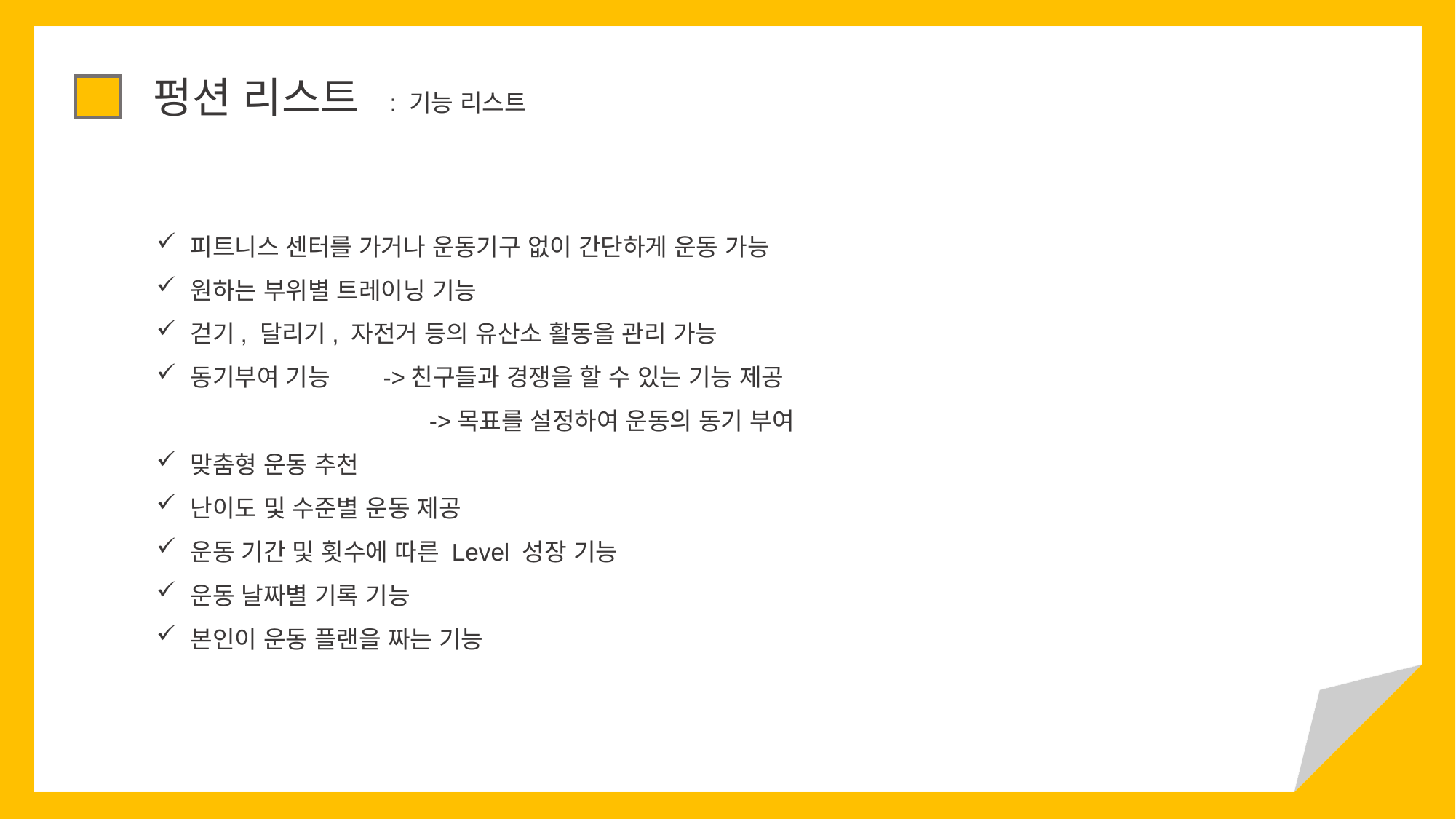

펑션 리스트

: 기능 리스트
피트니스 센터를 가거나 운동기구 없이 간단하게 운동 가능
원하는 부위별 트레이닝 기능
걷기, 달리기, 자전거 등의 유산소 활동을 관리 가능
동기부여 기능       ->친구들과 경쟁을 할 수 있는 기능 제공
	->목표를 설정하여 운동의 동기 부여
맞춤형 운동 추천
난이도 및 수준별 운동 제공
운동 기간 및 횟수에 따른 Level 성장 기능
운동 날짜별 기록 기능
본인이 운동 플랜을 짜는 기능